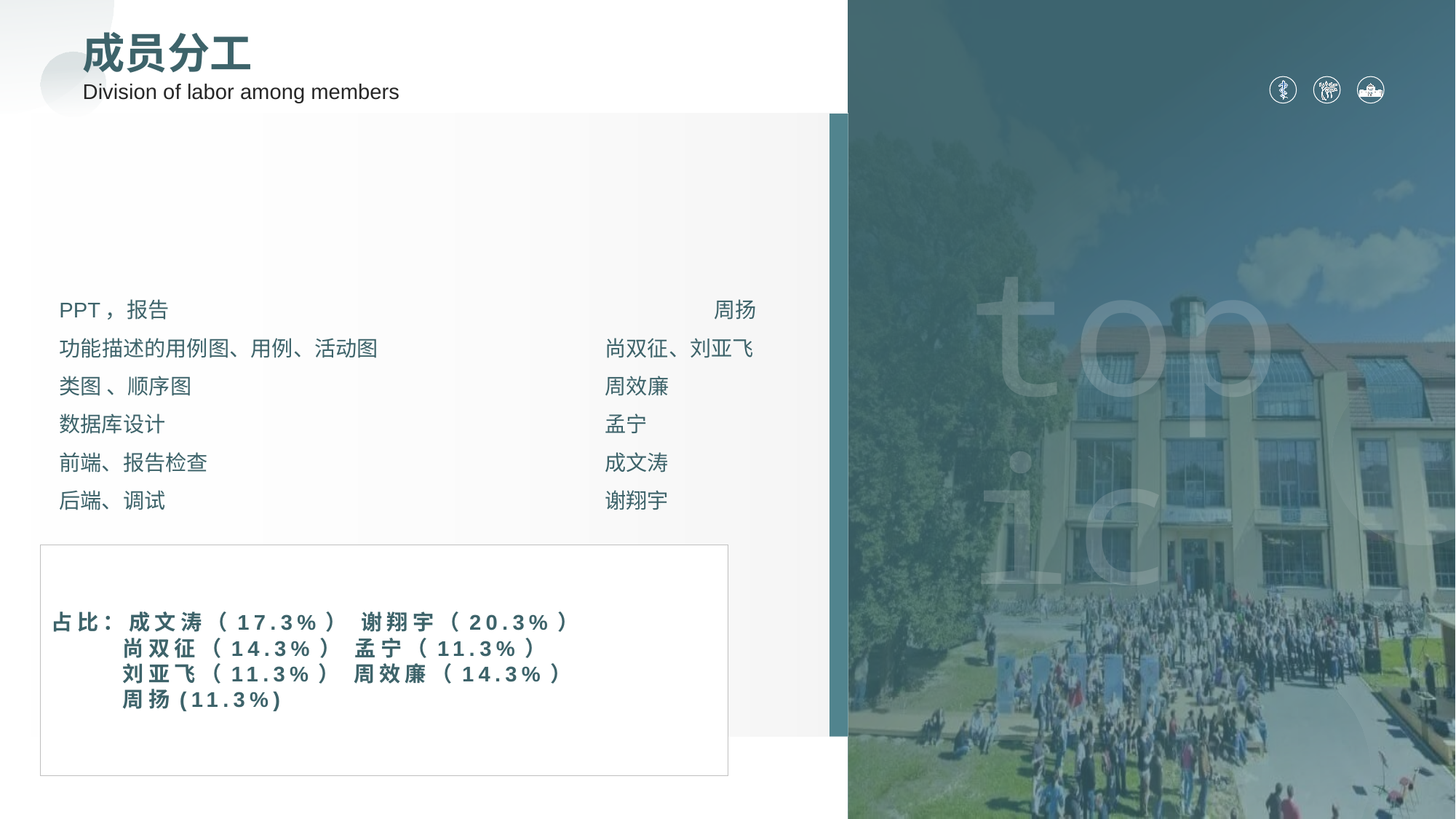

成员分工
Division of labor among members
https://www.ypppt.com/

topic
PPT，报告					周扬
功能描述的用例图、用例、活动图			尚双征、刘亚飞
类图 、顺序图 				周效廉
数据库设计 				孟宁
前端、报告检查				成文涛
后端、调试					谢翔宇

占比：成文涛（17.3%） 谢翔宇（20.3%）
       尚双征（14.3%） 孟宁（11.3%）
       刘亚飞（11.3%） 周效廉（14.3%）
       周扬(11.3%)